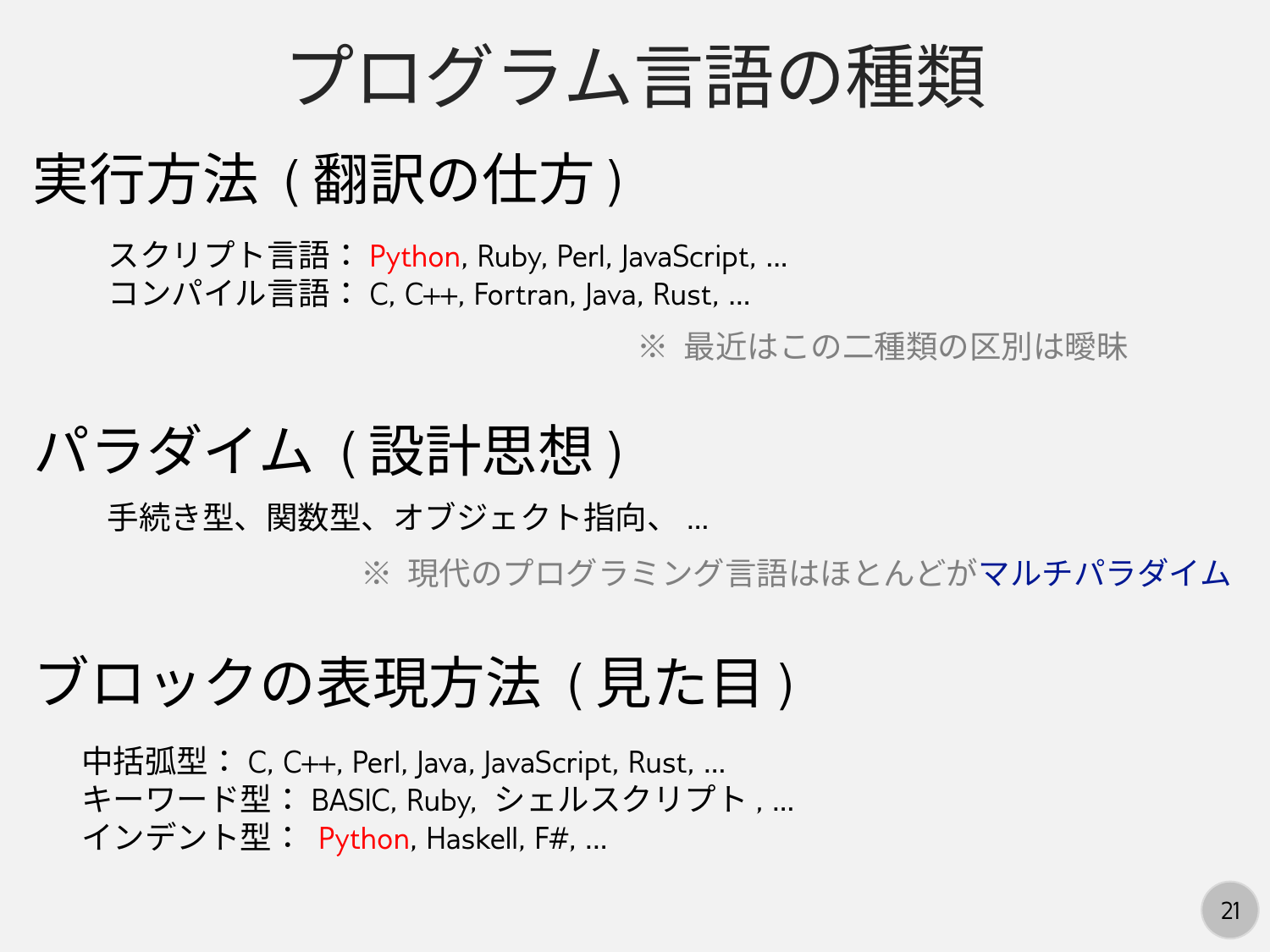

プログラム言語の種類
実行方法 (翻訳の仕方)
スクリプト言語：Python, Ruby, Perl, JavaScript, ...
コンパイル言語：C, C++, Fortran, Java, Rust, ...
※ 最近はこの二種類の区別は曖昧
パラダイム (設計思想)
手続き型、関数型、オブジェクト指向、...
※ 現代のプログラミング言語はほとんどがマルチパラダイム
ブロックの表現方法 (見た目)
中括弧型：C, C++, Perl, Java, JavaScript, Rust, ...
キーワード型：BASIC, Ruby, シェルスクリプト, ...
インデント型： Python, Haskell, F#, ...